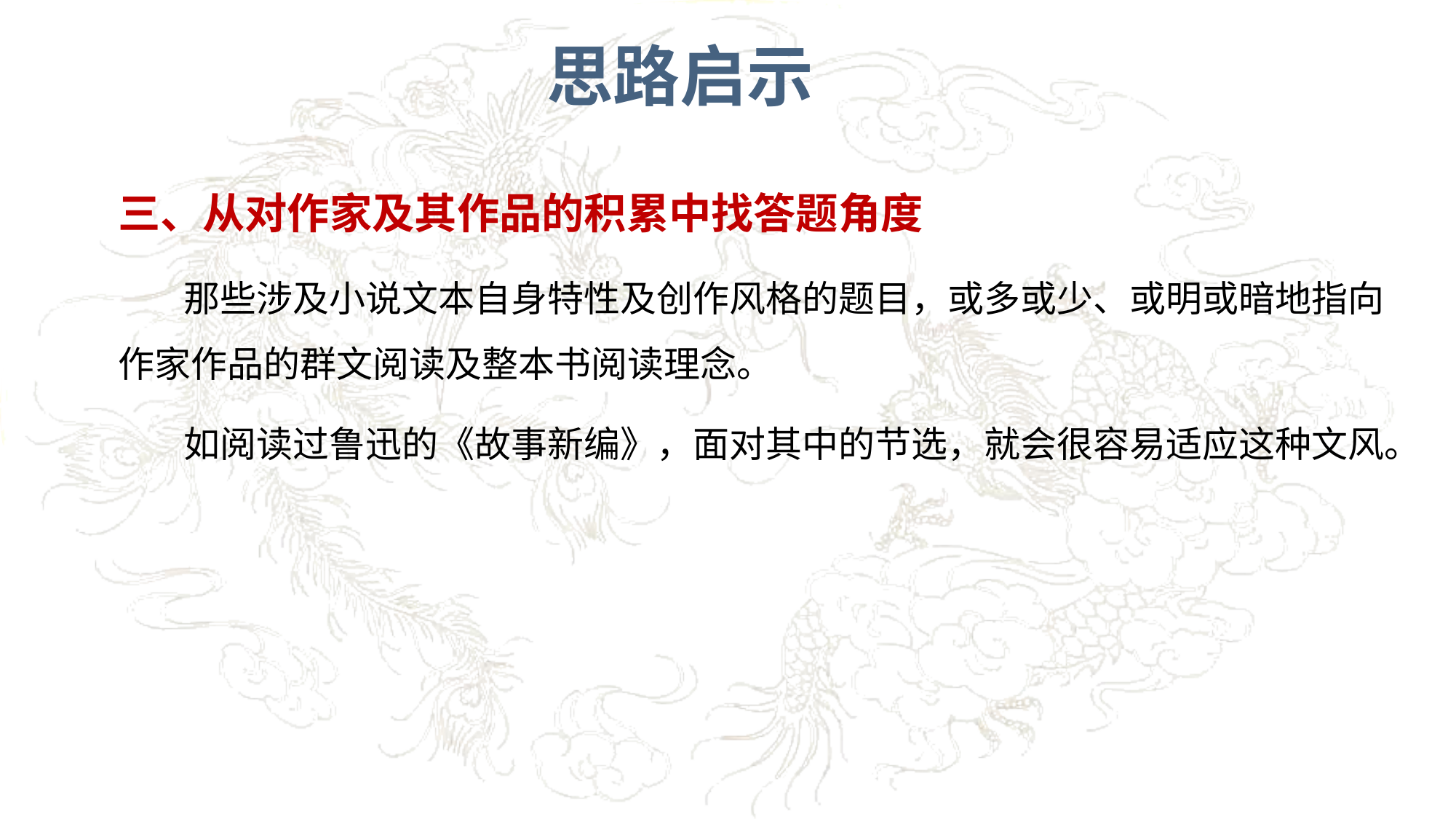

# 思路启示
三、从对作家及其作品的积累中找答题角度
       那些涉及小说文本自身特性及创作风格的题目，或多或少、或明或暗地指向作家作品的群文阅读及整本书阅读理念。
       如阅读过鲁迅的《故事新编》，面对其中的节选，就会很容易适应这种文风。